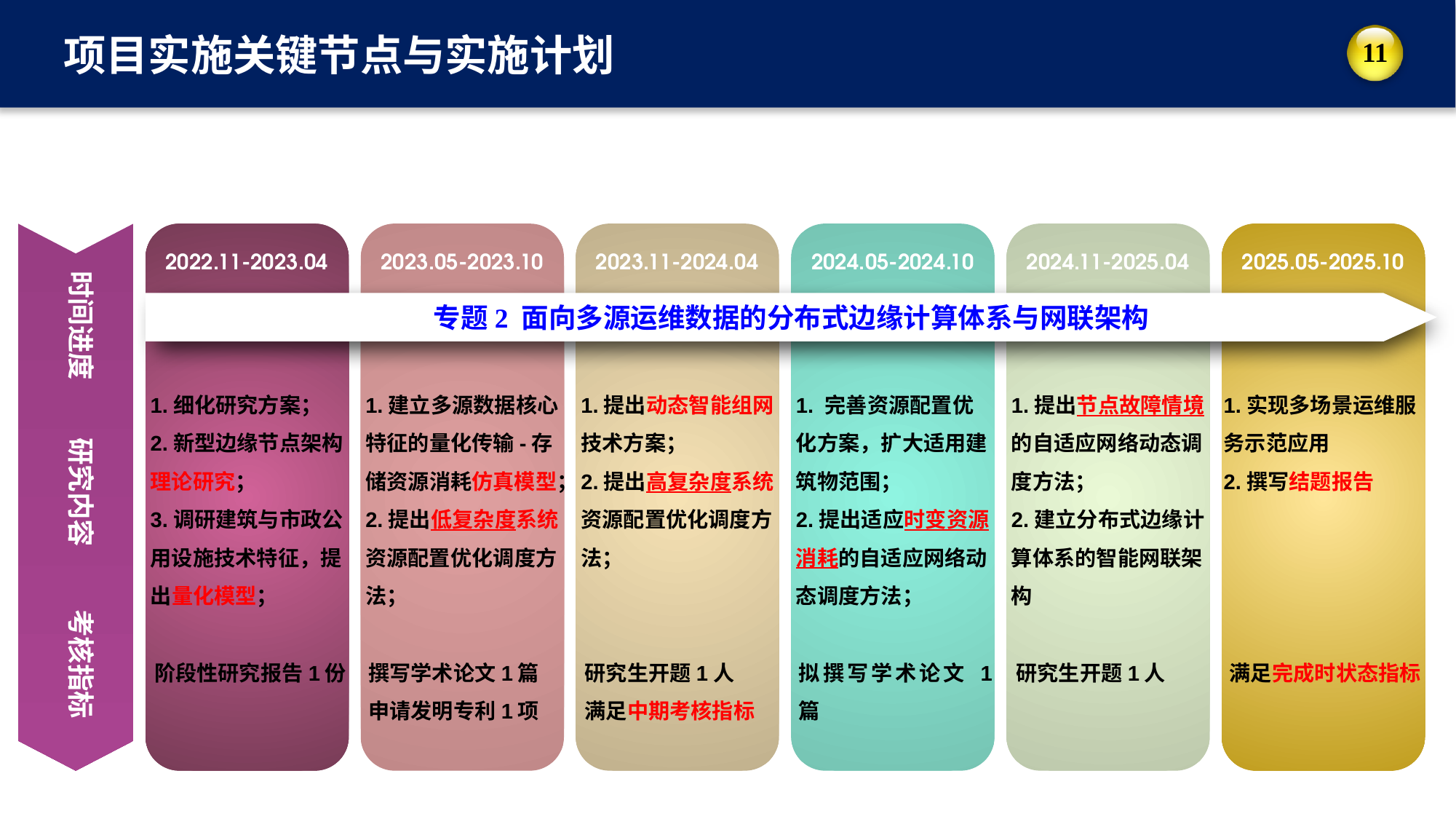

项目实施关键节点与实施计划

2022.11-2023.04
2023.05-2023.10
2023.11-2024.04
2024.05-2024.10
2024.11-2025.04
2025.05-2025.10
时间进度

专题2 面向多源运维数据的分布式边缘计算体系与网联架构
1.细化研究方案；
2.新型边缘节点架构理论研究；
3.调研建筑与市政公用设施技术特征，提出量化模型；
1.建立多源数据核心特征的量化传输-存储资源消耗仿真模型；
2.提出低复杂度系统资源配置优化调度方法；
1.提出动态智能组网技术方案；
2.提出高复杂度系统资源配置优化调度方法；
1. 完善资源配置优化方案，扩大适用建筑物范围；
2.提出适应时变资源消耗的自适应网络动态调度方法；
1.提出节点故障情境的自适应网络动态调度方法；
2.建立分布式边缘计算体系的智能网联架构
1.实现多场景运维服务示范应用
2.撰写结题报告
研究内容

考核指标
阶段性研究报告1份
撰写学术论文1篇
申请发明专利1项
研究生开题1人
满足中期考核指标
拟撰写学术论文 1 篇
研究生开题1人
满足完成时状态指标